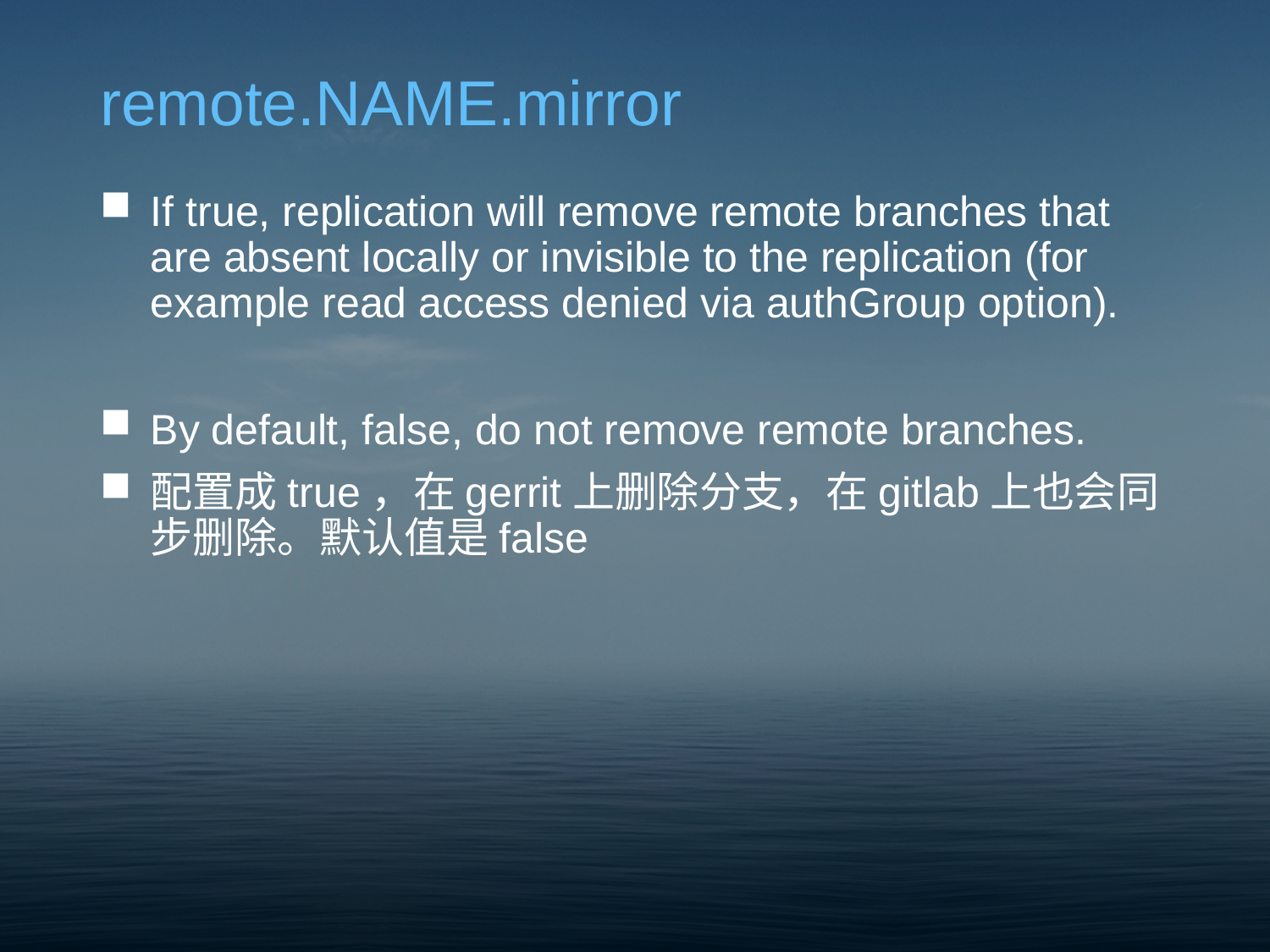

# remote.NAME.mirror
If true, replication will remove remote branches that are absent locally or invisible to the replication (for example read access denied via authGroup option).

By default, false, do not remove remote branches.
配置成true，在gerrit上删除分支，在gitlab上也会同步删除。默认值是false